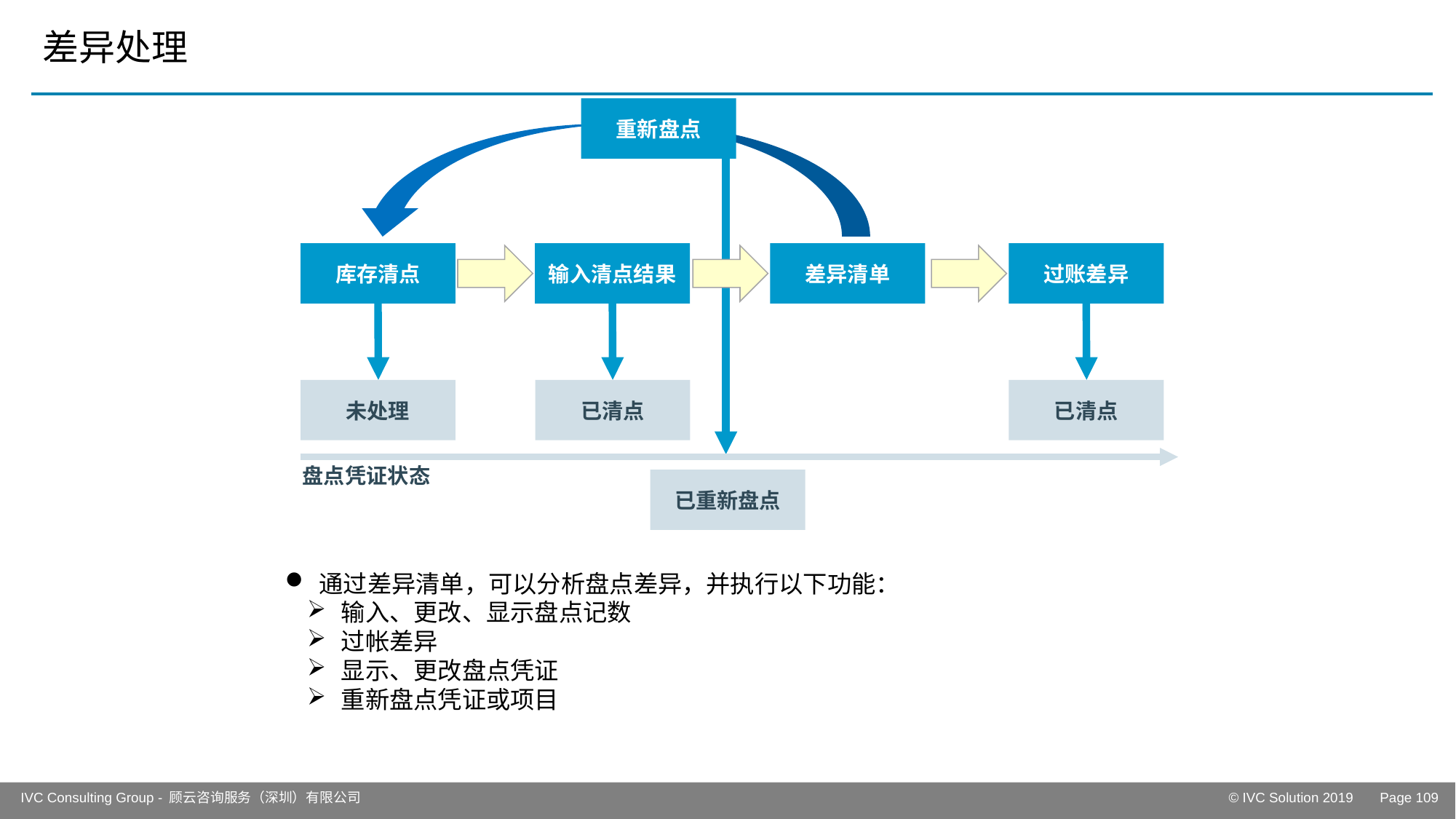

# 差异处理
重新盘点

库存清点
输入清点结果
差异清单
过账差异

未处理
已清点
已清点
已重新盘点
盘点凭证状态
通过差异清单，可以分析盘点差异，并执行以下功能：
输入、更改、显示盘点记数
过帐差异
显示、更改盘点凭证
重新盘点凭证或项目